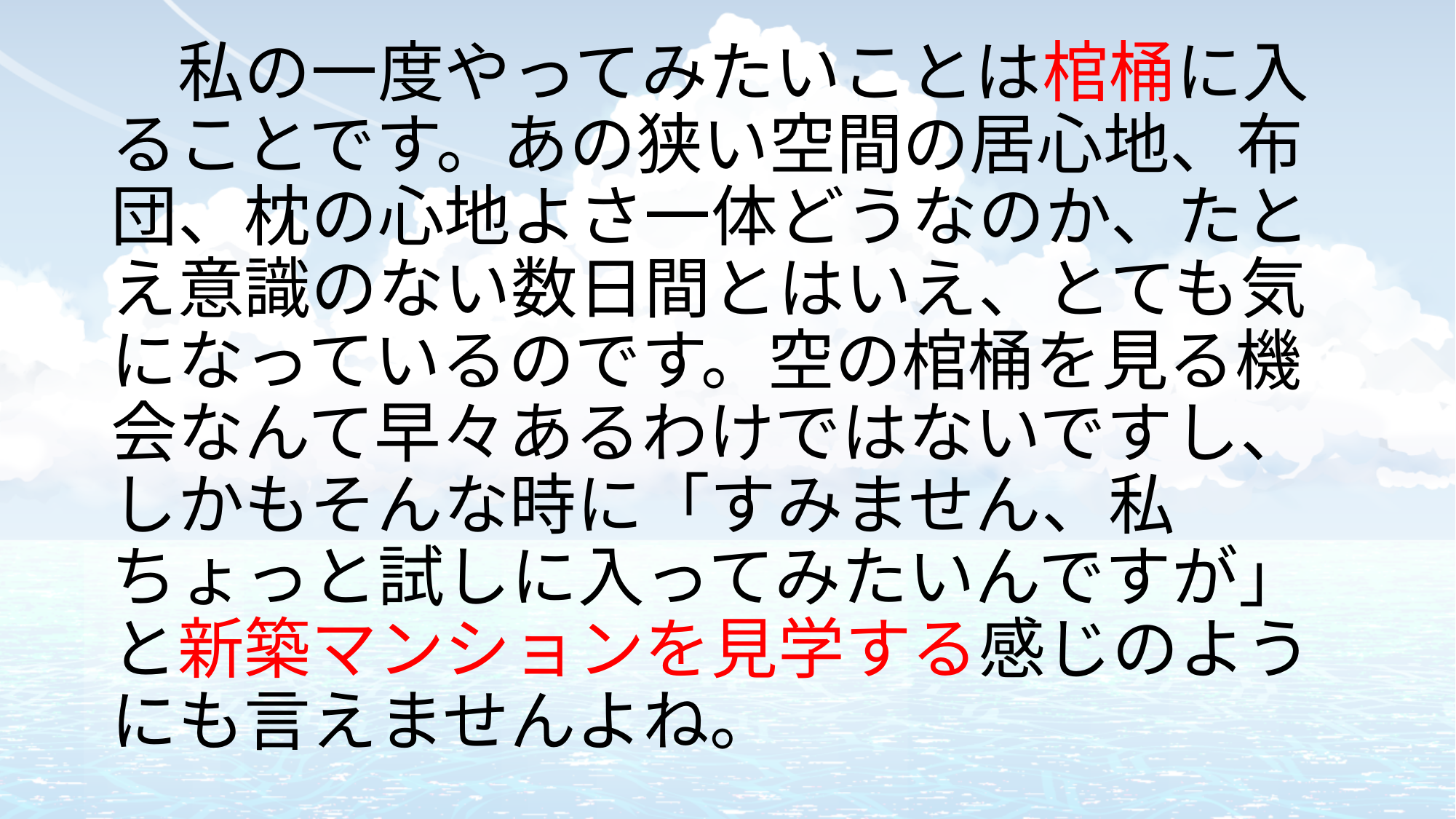

私の一度やってみたいことは棺桶に入ることです。あの狭い空間の居心地、布団、枕の心地よさ一体どうなのか、たとえ意識のない数日間とはいえ、とても気になっているのです。空の棺桶を見る機会なんて早々あるわけではないですし、しかもそんな時に「すみません、私ちょっと試しに入ってみたいんですが」と新築マンションを見学する感じのようにも言えませんよね。